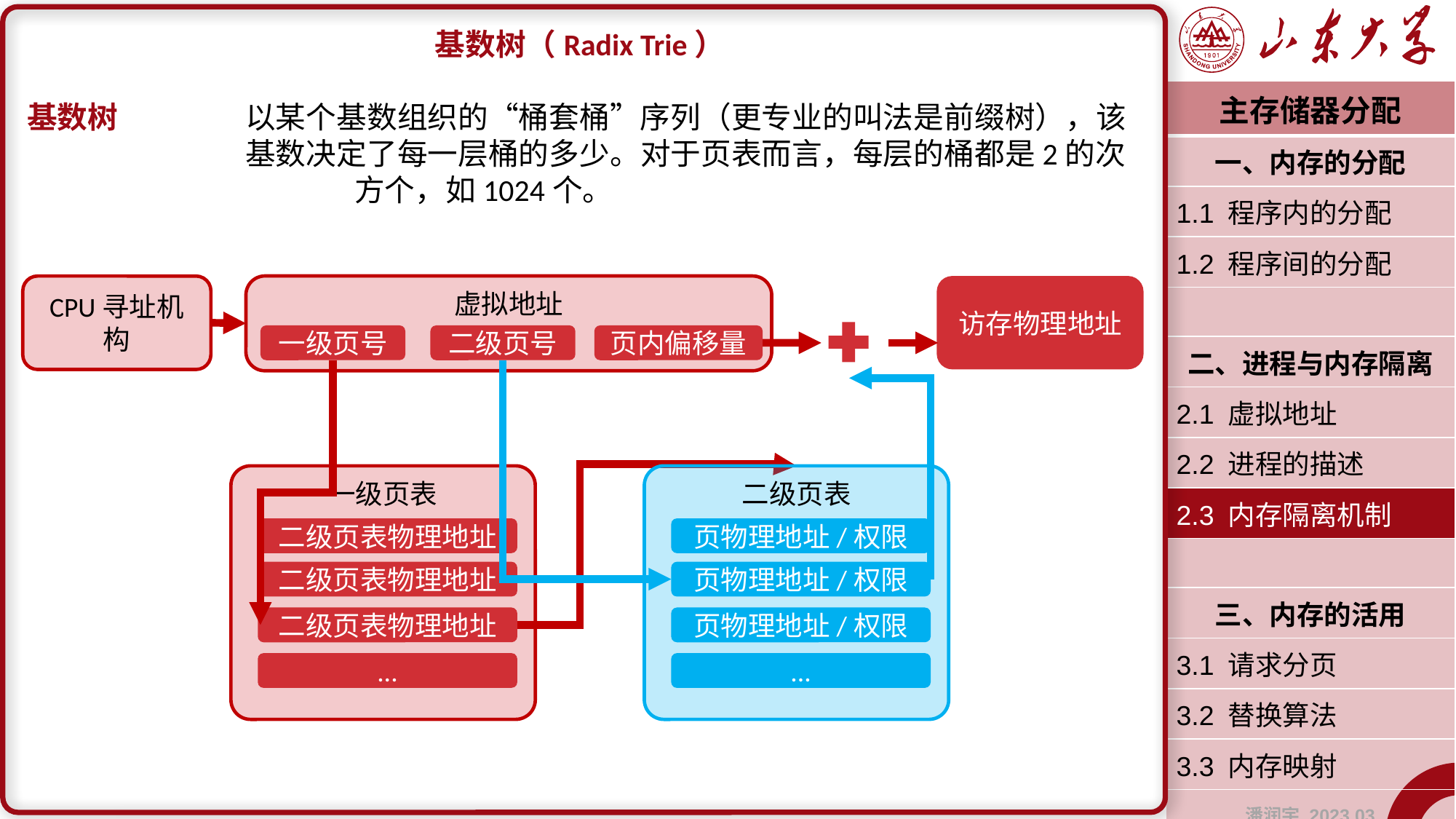

基数树（Radix Trie）

基数树		以某个基数组织的“桶套桶”序列（更专业的叫法是前缀树），该		基数决定了每一层桶的多少。对于页表而言，每层的桶都是2的次			方个，如1024个。
| 主存储器分配 |
| --- |
| 一、内存的分配 |
| 1.1 程序内的分配 |
| 1.2 程序间的分配 |
|  |
| 二、进程与内存隔离 |
| 2.1 虚拟地址 |
| 2.2 进程的描述 |
| 2.3 内存隔离机制 |
|  |
| 三、内存的活用 |
| 3.1 请求分页 |
| 3.2 替换算法 |
| 3.3 内存映射 |
| 潘润宇 2023.03 |
虚拟地址
访存物理地址
CPU寻址机构

一级页号
二级页号
页内偏移量
一级页表
二级页表物理地址
二级页表物理地址
二级页表物理地址
...
二级页表
页物理地址/权限
页物理地址/权限
页物理地址/权限
...